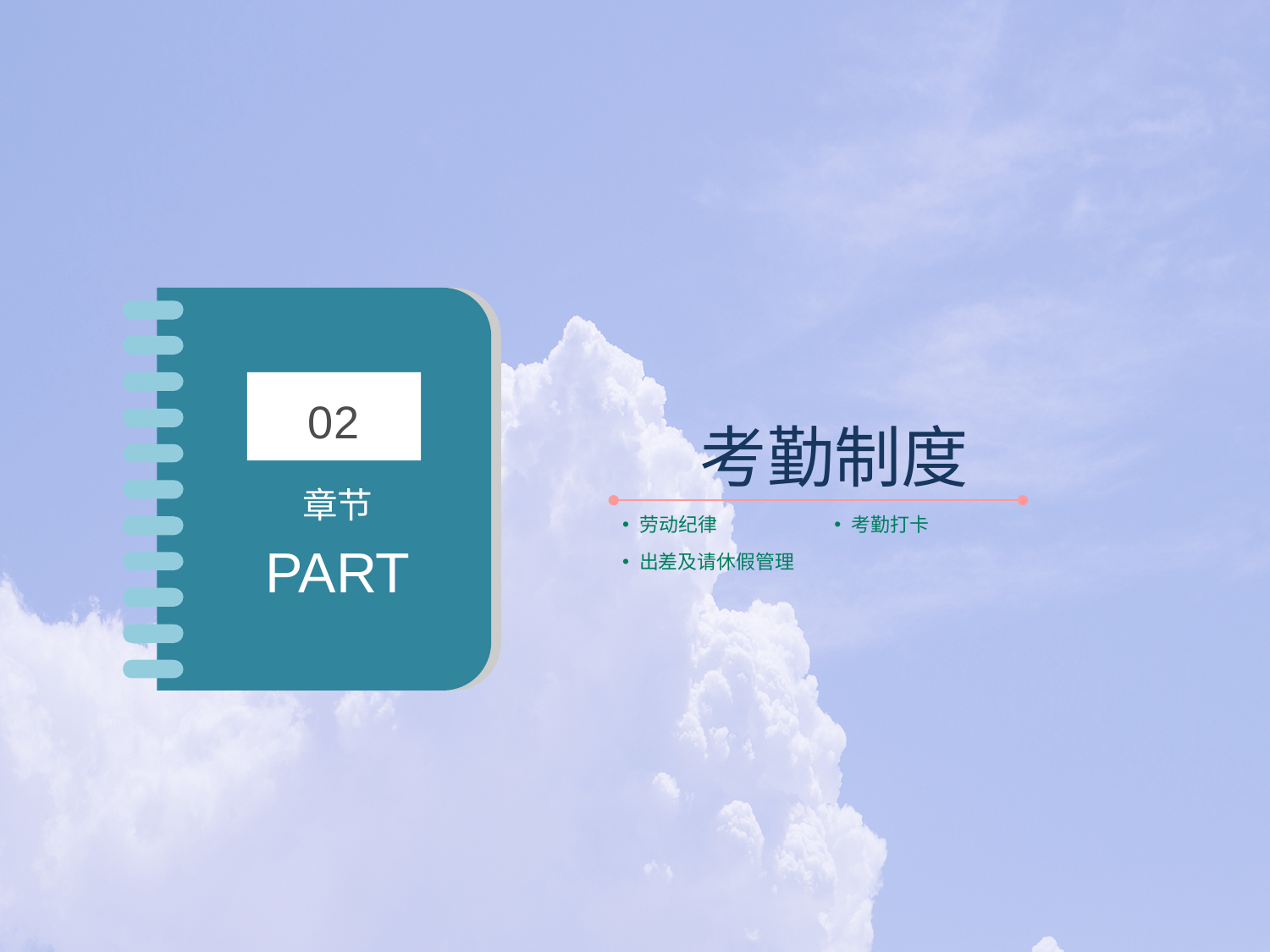

02
章节
PART
考勤制度
劳动纪律
考勤打卡
出差及请休假管理